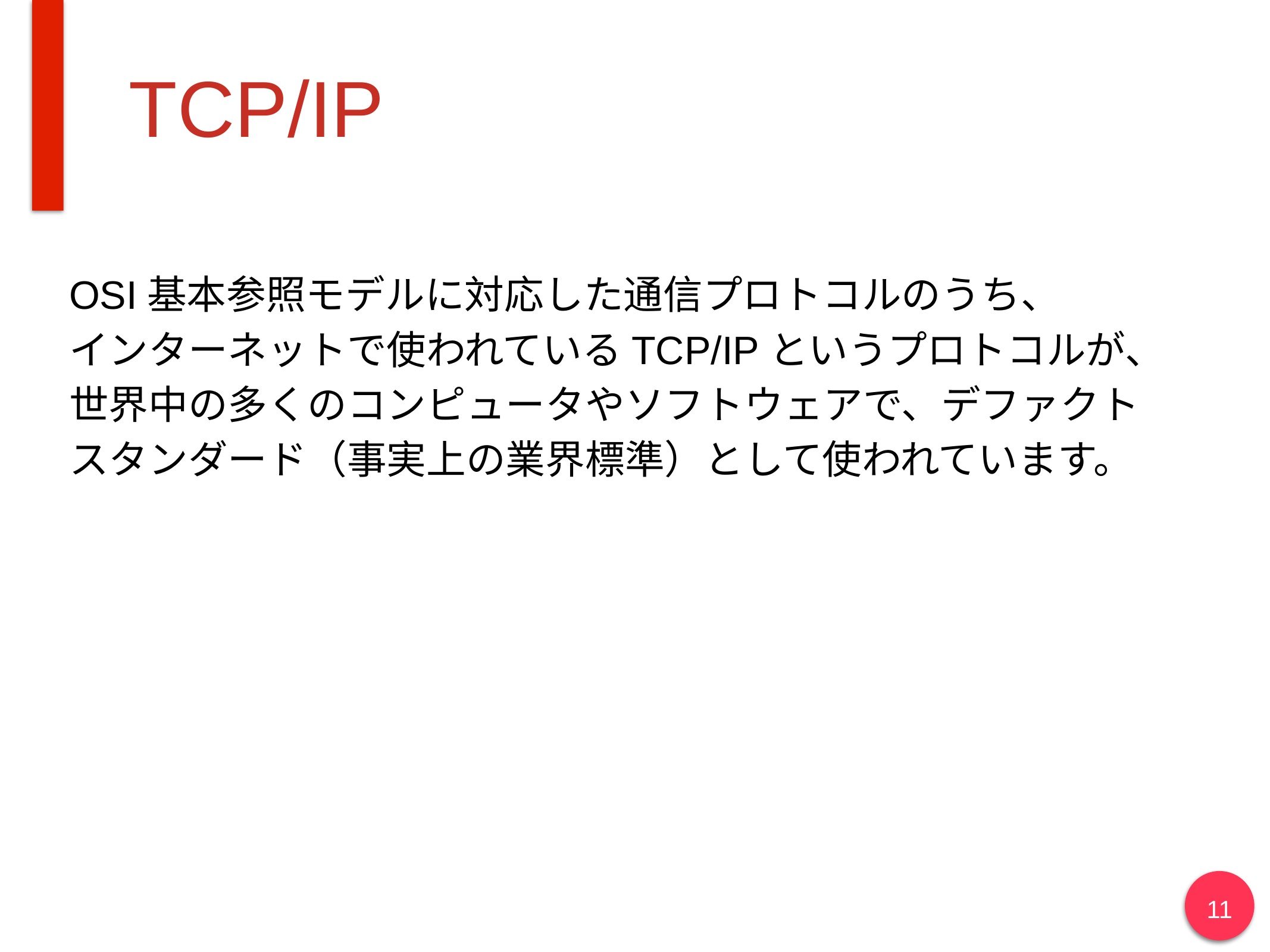

# TCP/IP

OSI基本参照モデルに対応した通信プロトコルのうち、
インターネットで使われているTCP/IPというプロトコルが、世界中の多くのコンピュータやソフトウェアで、デファクト
スタンダード（事実上の業界標準）として使われています。
11